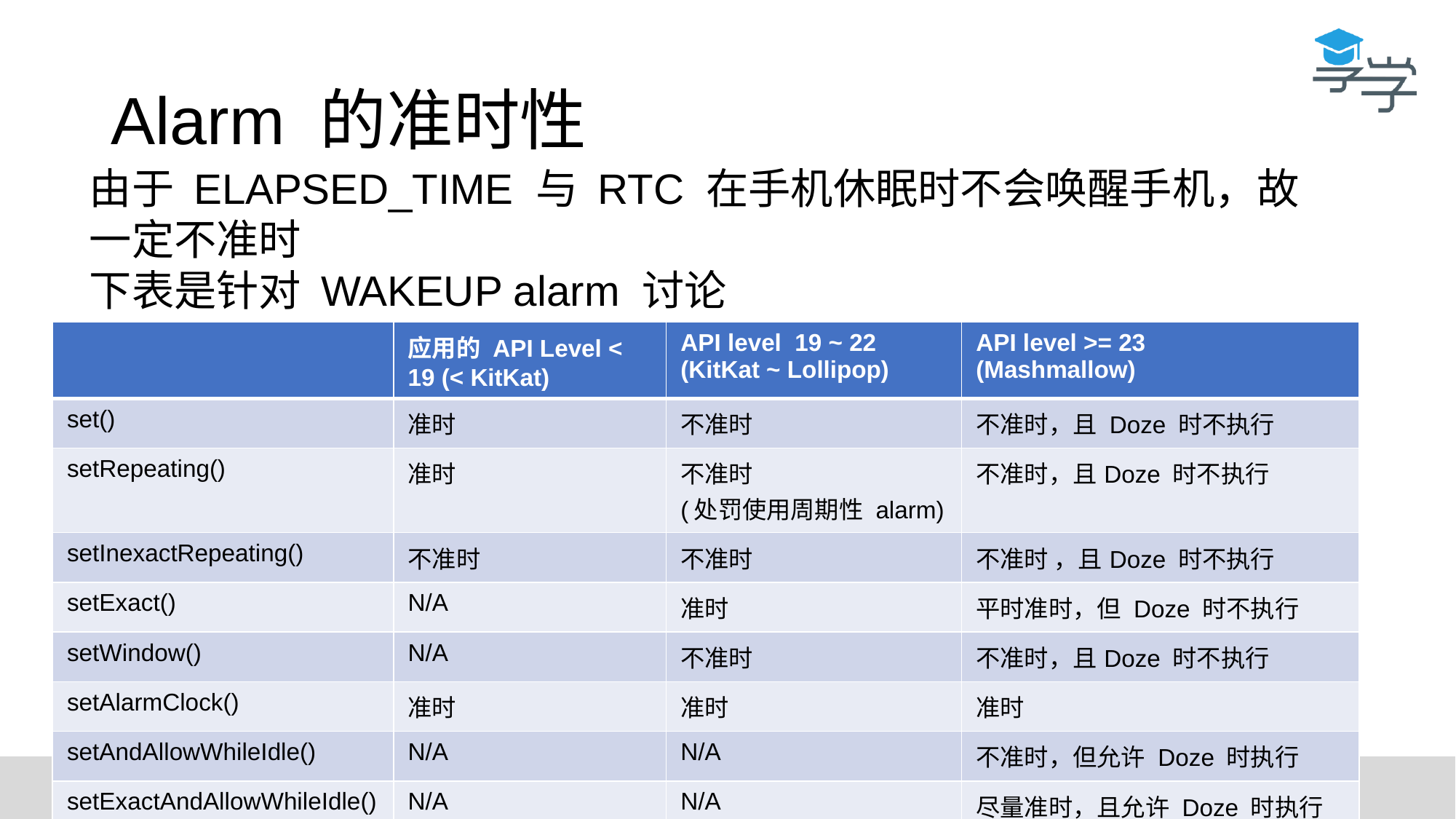

# Alarm 的准时性
由于 ELAPSED_TIME 与 RTC 在手机休眠时不会唤醒手机，故一定不准时
下表是针对 WAKEUP alarm 讨论
|  | 应用的 API Level < 19 (< KitKat) | API level 19 ~ 22 (KitKat ~ Lollipop) | API level >= 23 (Mashmallow) |
| --- | --- | --- | --- |
| set() | 准时 | 不准时 | 不准时，且 Doze 时不执行 |
| setRepeating() | 准时 | 不准时 (处罚使用周期性 alarm) | 不准时，且Doze 时不执行 |
| setInexactRepeating() | 不准时 | 不准时 | 不准时 ，且Doze 时不执行 |
| setExact() | N/A | 准时 | 平时准时，但 Doze 时不执行 |
| setWindow() | N/A | 不准时 | 不准时，且Doze 时不执行 |
| setAlarmClock() | 准时 | 准时 | 准时 |
| setAndAllowWhileIdle() | N/A | N/A | 不准时，但允许 Doze 时执行 |
| setExactAndAllowWhileIdle() | N/A | N/A | 尽量准时，且允许 Doze 时执行 |
35